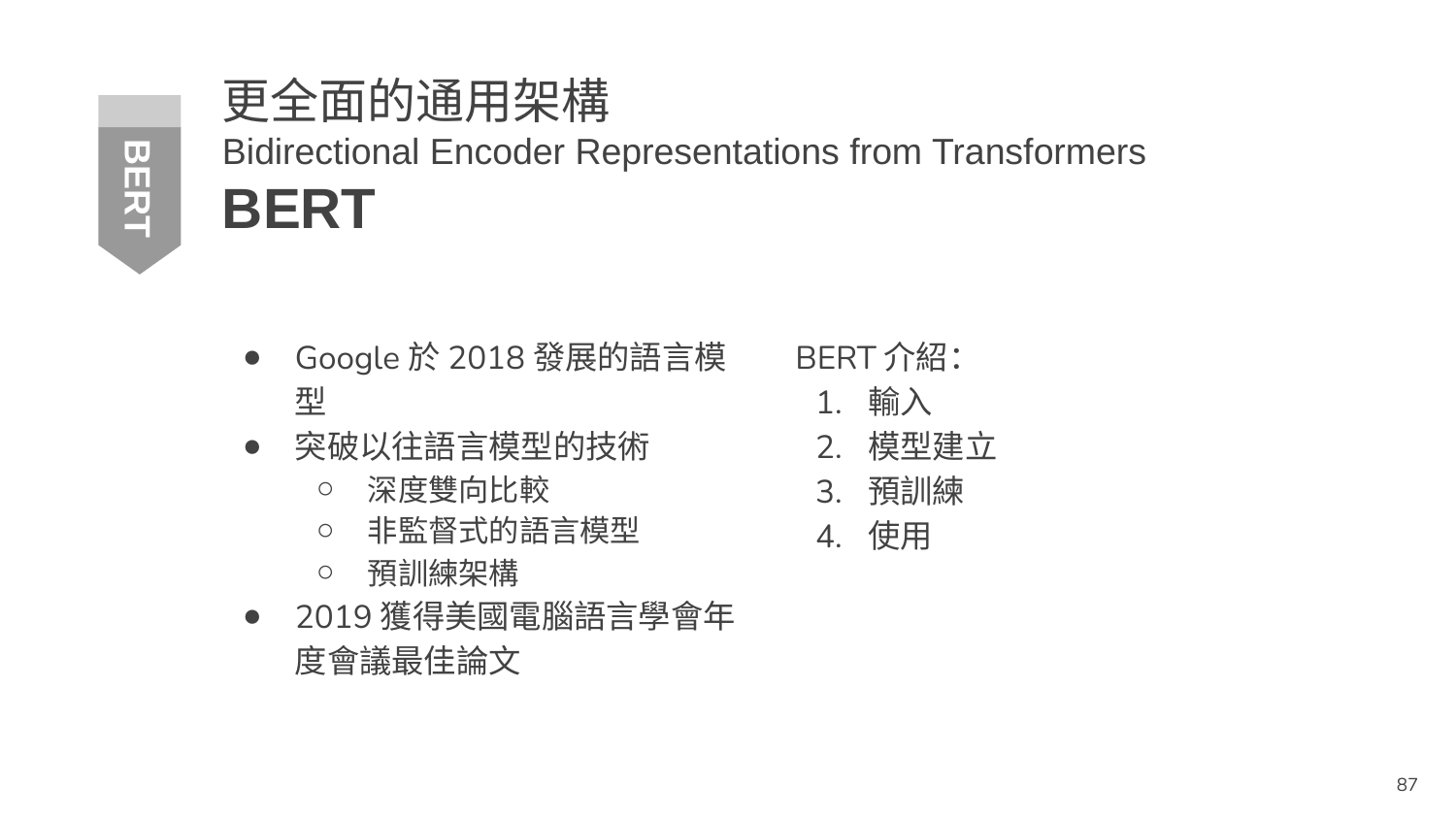

# 更全面的通用架構
Bidirectional Encoder Representations from Transformers
BERT

BERT
Google於2018發展的語言模型
突破以往語言模型的技術
深度雙向比較
非監督式的語言模型
預訓練架構
2019獲得美國電腦語言學會年度會議最佳論文
BERT介紹：
輸入
模型建立
預訓練
使用
87